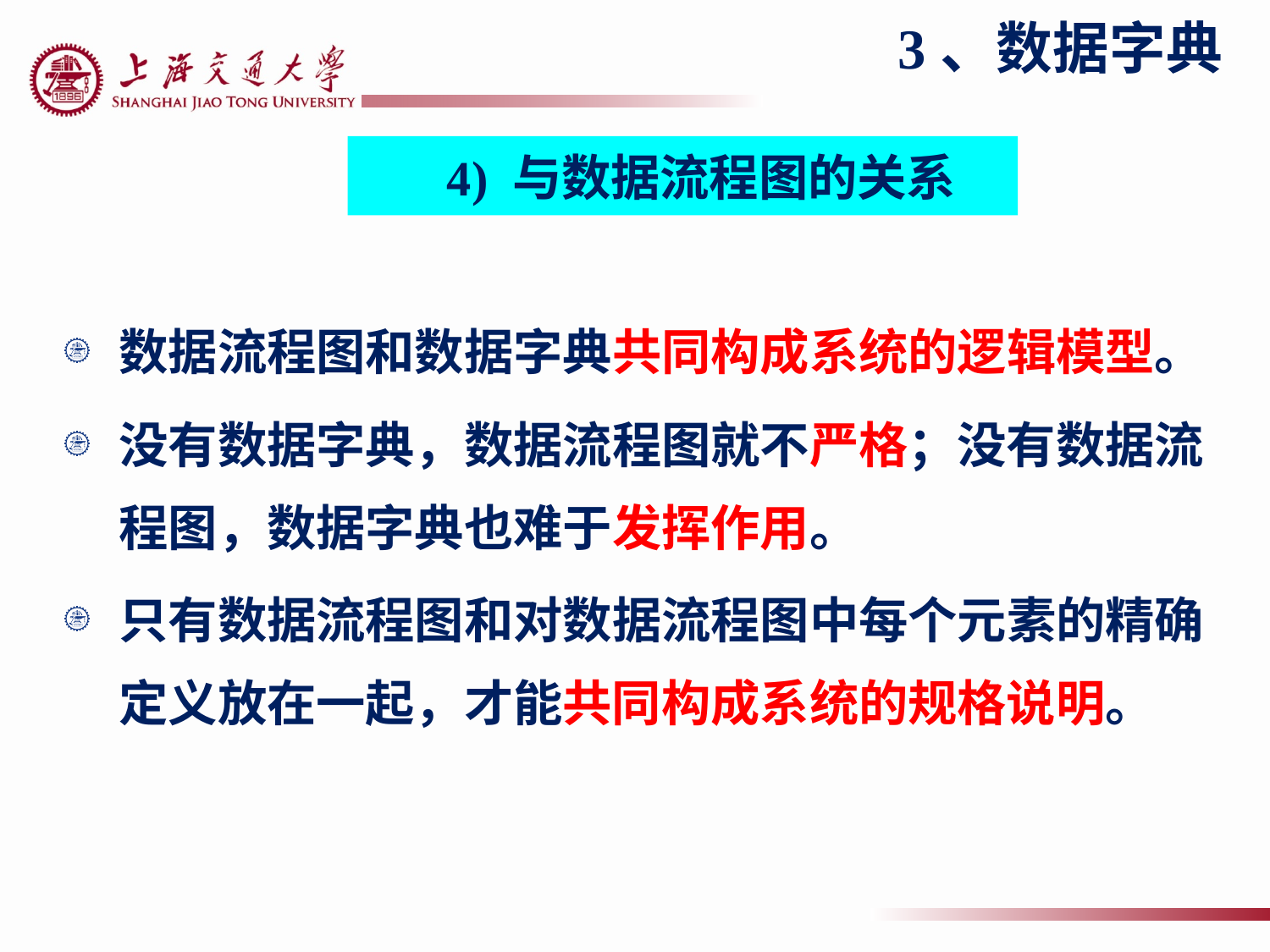

3、数据字典
4) 与数据流程图的关系
数据流程图和数据字典共同构成系统的逻辑模型。
没有数据字典，数据流程图就不严格；没有数据流程图，数据字典也难于发挥作用。
只有数据流程图和对数据流程图中每个元素的精确定义放在一起，才能共同构成系统的规格说明。